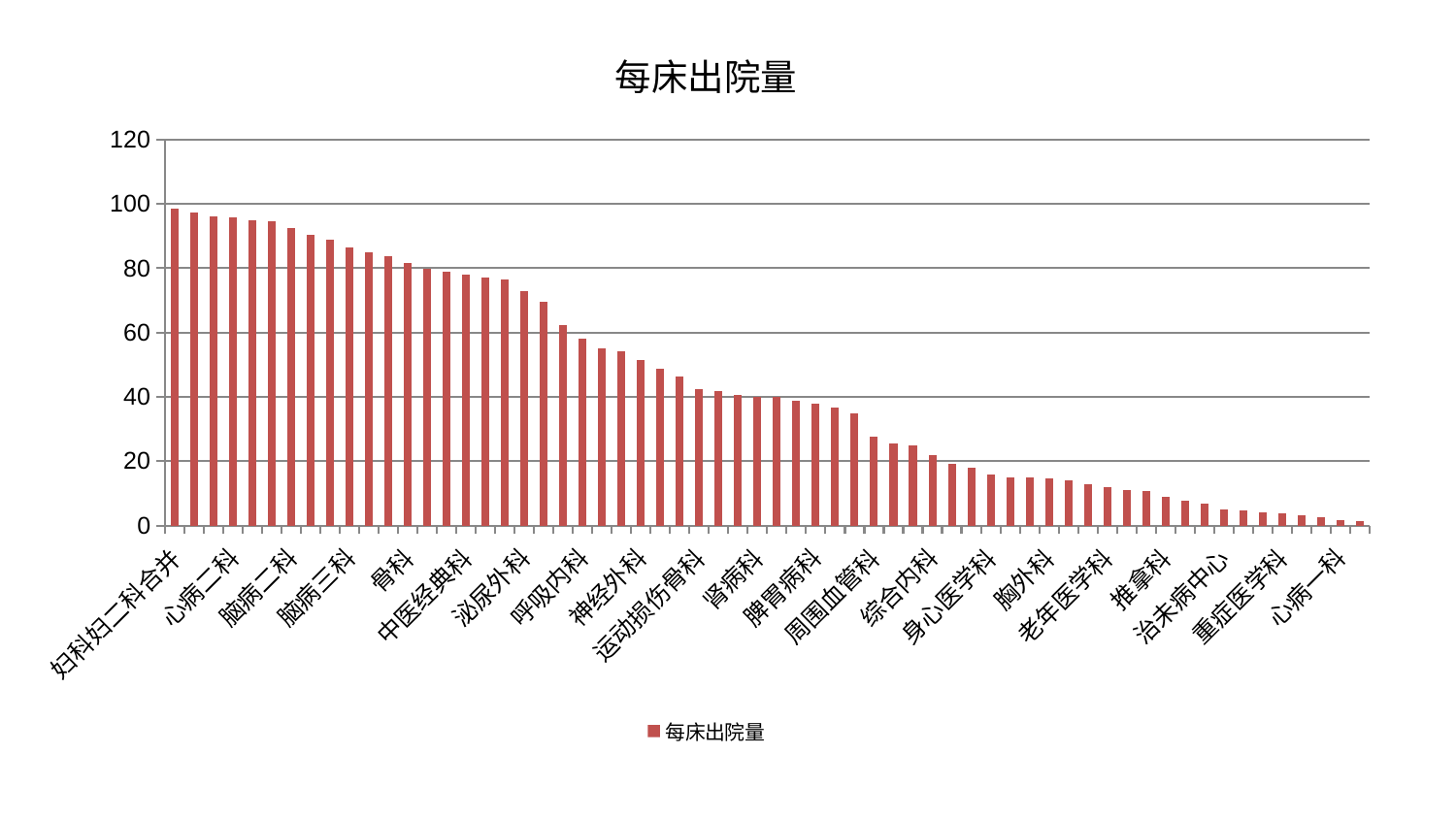

### Chart: 每床出院量

| Category | 每床出院量 |
|---|---|
| 妇科妇二科合并 | 98.5936575876671 |
| 神经内科 | 97.49031632562959 |
| 肝病科 | 95.98202797918593 |
| 心病二科 | 95.80187221063233 |
| 消化内科 | 94.93389564793698 |
| 肝胆外科 | 94.73095409761594 |
| 脑病二科 | 92.59147045910542 |
| 美容皮肤科 | 90.31817071982191 |
| 眼科 | 88.92109088404399 |
| 脑病三科 | 86.36134303507444 |
| 耳鼻喉科 | 84.8875280294928 |
| 口腔科 | 83.62748573462355 |
| 骨科 | 81.565936382406 |
| 血液科 | 79.93725281377439 |
| 肾脏内科 | 78.86515851626119 |
| 中医经典科 | 77.91736124579111 |
| 产科 | 77.04149394611707 |
| 康复科 | 76.43207984672567 |
| 泌尿外科 | 72.94077301598539 |
| 妇科 | 69.69939148748448 |
| 关节骨科 | 62.250493156877454 |
| 呼吸内科 | 58.01574215055114 |
| 医院 | 55.08625011634016 |
| 东区重症医学科 | 54.19049384024741 |
| 神经外科 | 51.562555561243805 |
| 创伤骨科 | 48.87352108436731 |
| 脊柱骨科 | 46.45185619242858 |
| 运动损伤骨科 | 42.52449074674218 |
| 普通外科 | 41.82040149460613 |
| 西区重症医学科 | 40.43701207292436 |
| 肾病科 | 40.092691402057845 |
| 针灸科 | 39.97678900590371 |
| 男科 | 38.639266043248654 |
| 脾胃病科 | 37.871862342831975 |
| 内分泌科 | 36.53082207139349 |
| 儿科 | 34.86893022451027 |
| 周围血管科 | 27.586083185042455 |
| 小儿骨科 | 25.623900612673435 |
| 微创骨科 | 24.94120234098023 |
| 综合内科 | 21.90678222423863 |
| 肛肠科 | 19.12411247165149 |
| 中医外治中心 | 18.013544299095695 |
| 身心医学科 | 15.900823573169486 |
| 乳腺甲状腺外科 | 14.897850805249524 |
| 肿瘤内科 | 14.878015327920501 |
| 胸外科 | 14.678103515849728 |
| 东区肾病科 | 14.067690921776244 |
| 小儿推拿科 | 12.688021241825043 |
| 老年医学科 | 11.908886256914153 |
| 风湿病科 | 11.12308865591196 |
| 皮肤科 | 10.615096209772279 |
| 推拿科 | 9.002472568355223 |
| 妇二科 | 7.814041098292002 |
| 脾胃科消化科合并 | 6.739082914496475 |
| 治未病中心 | 5.062114706883047 |
| 心病三科 | 4.726212839787403 |
| 显微骨科 | 4.004866604615809 |
| 重症医学科 | 3.674425075916532 |
| 心病四科 | 3.1158659236963038 |
| 心血管内科 | 2.5645093668657637 |
| 心病一科 | 1.745668526452393 |
| 脑病一科 | 1.3821249261638524 |
50